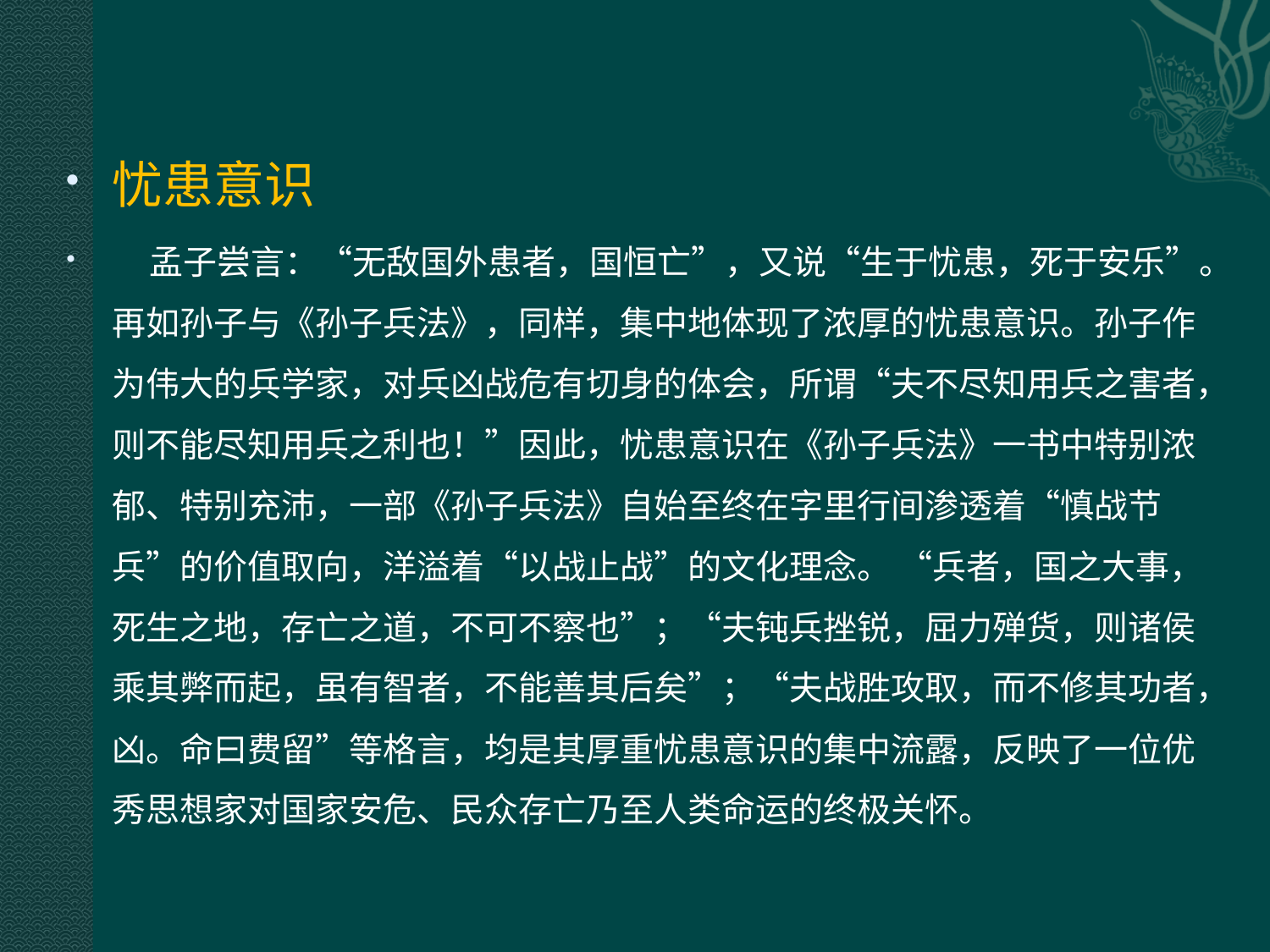

忧患意识
    孟子尝言：“无敌国外患者，国恒亡”，又说“生于忧患，死于安乐”。再如孙子与《孙子兵法》，同样，集中地体现了浓厚的忧患意识。孙子作为伟大的兵学家，对兵凶战危有切身的体会，所谓“夫不尽知用兵之害者，则不能尽知用兵之利也！”因此，忧患意识在《孙子兵法》一书中特别浓郁、特别充沛，一部《孙子兵法》自始至终在字里行间渗透着“慎战节兵”的价值取向，洋溢着“以战止战”的文化理念。 “兵者，国之大事，死生之地，存亡之道，不可不察也”；“夫钝兵挫锐，屈力殚货，则诸侯乘其弊而起，虽有智者，不能善其后矣”；“夫战胜攻取，而不修其功者，凶。命曰费留”等格言，均是其厚重忧患意识的集中流露，反映了一位优秀思想家对国家安危、民众存亡乃至人类命运的终极关怀。